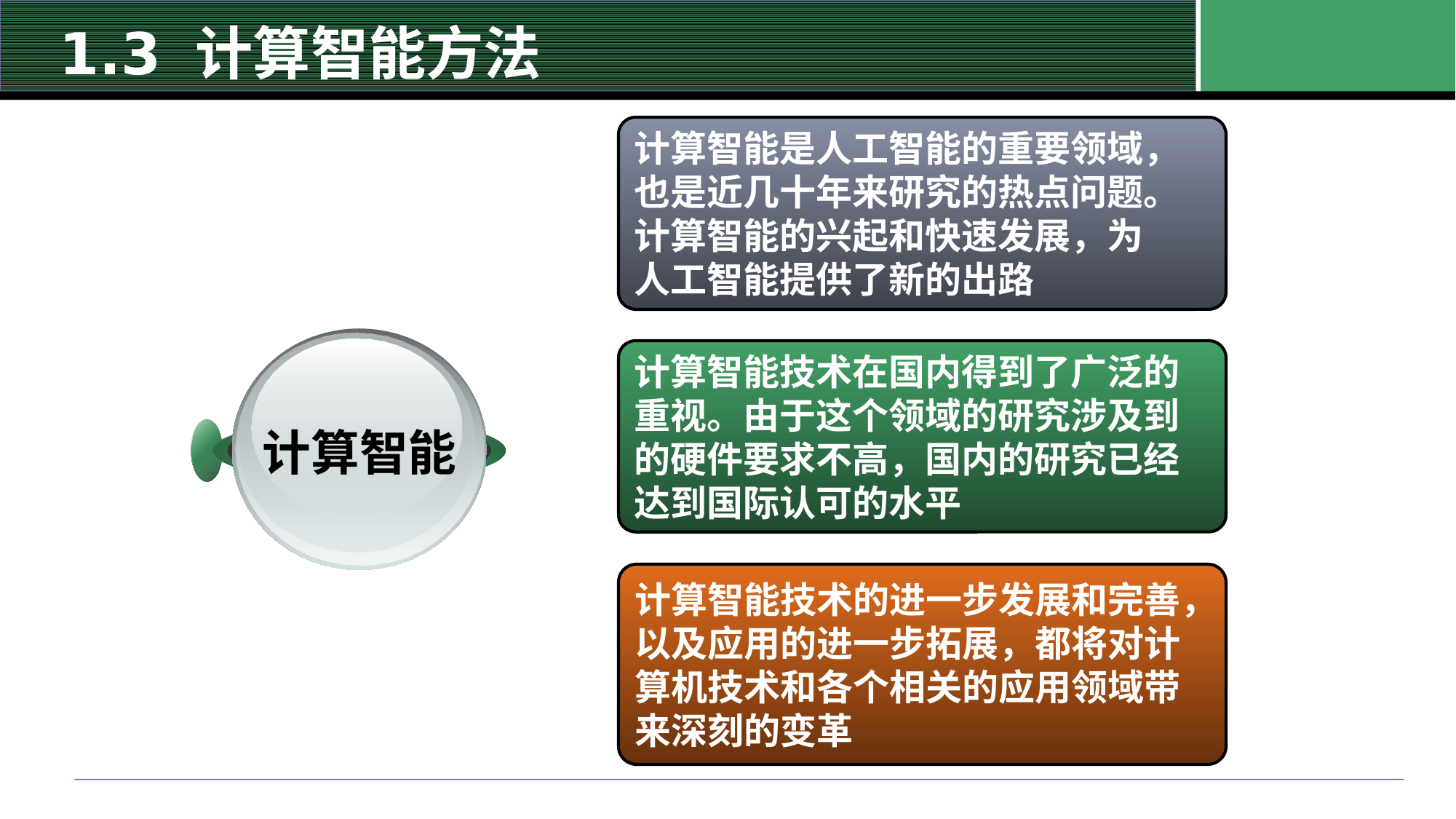

# 1.3 计算智能方法
计算智能是人工智能的重要领域，
也是近几十年来研究的热点问题。
计算智能的兴起和快速发展，为
人工智能提供了新的出路

计算智能

计算智能技术在国内得到了广泛的
重视。由于这个领域的研究涉及到
的硬件要求不高，国内的研究已经
达到国际认可的水平
计算智能技术的进一步发展和完善，
以及应用的进一步拓展，都将对计
算机技术和各个相关的应用领域带
来深刻的变革